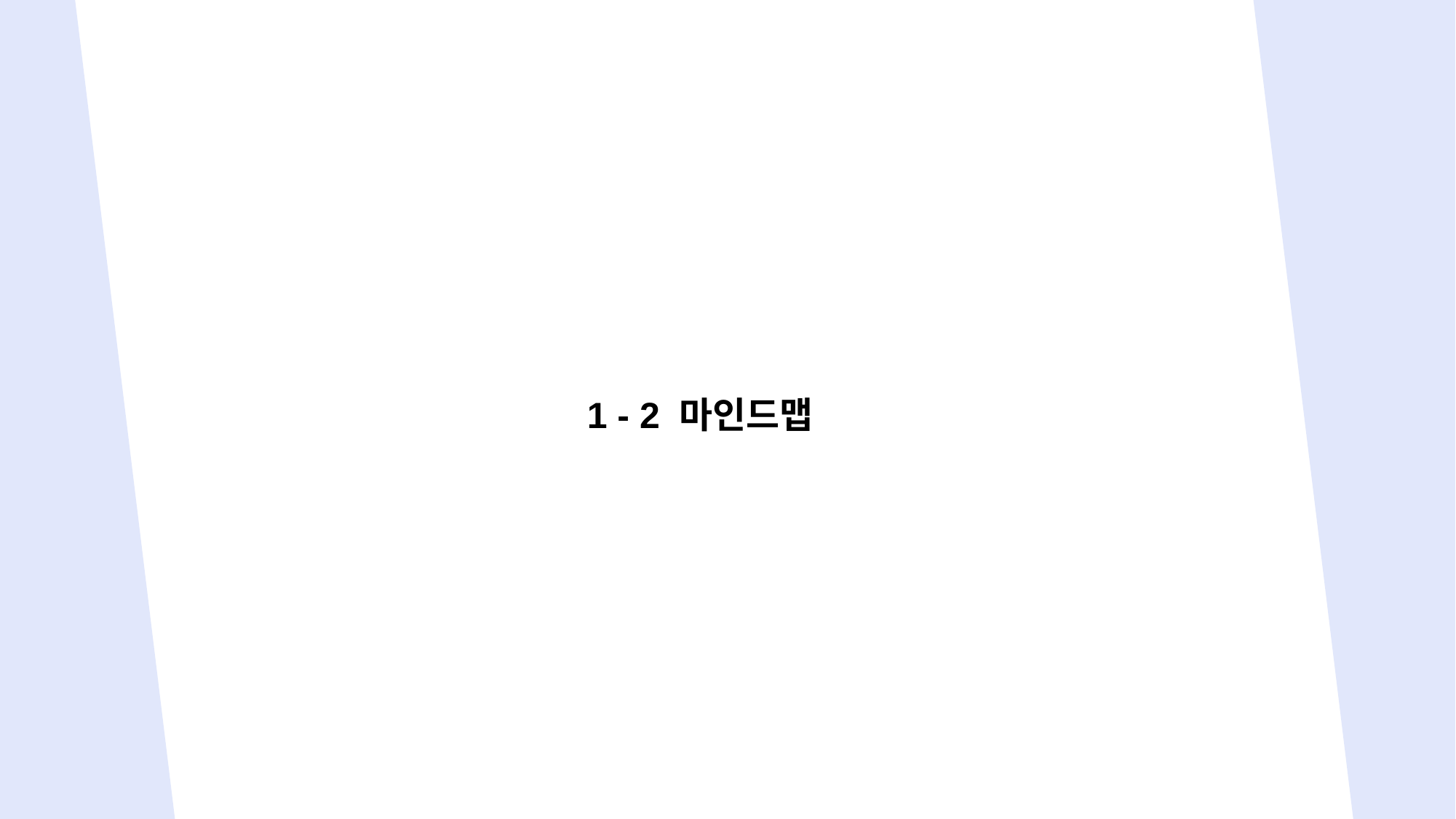

1. 프로젝트 개요
1 - 2 마인드맵

INDEX

Injection Master